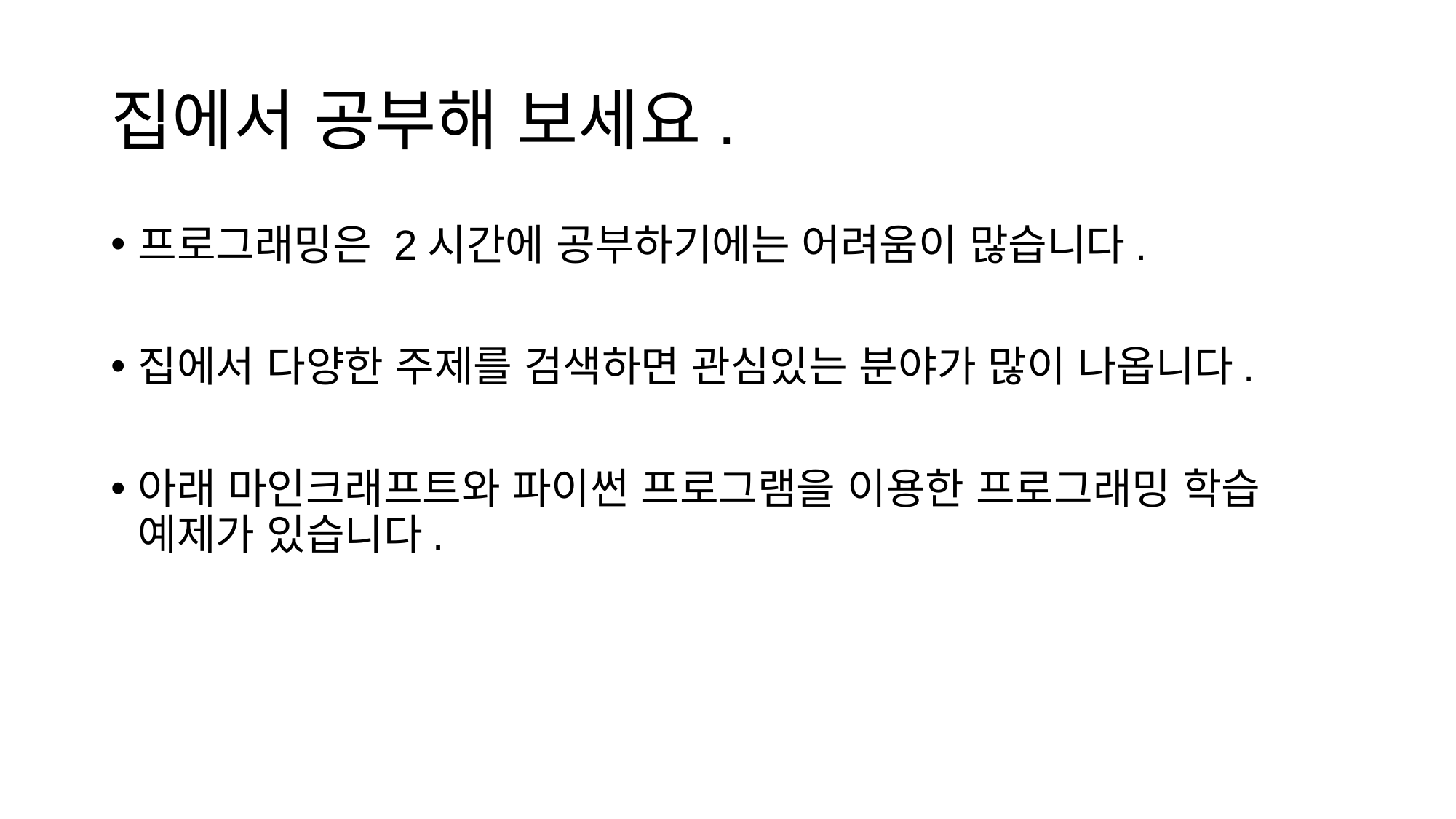

# 집에서 공부해 보세요.
프로그래밍은 2시간에 공부하기에는 어려움이 많습니다.

집에서 다양한 주제를 검색하면 관심있는 분야가 많이 나옵니다.

아래 마인크래프트와 파이썬 프로그램을 이용한 프로그래밍 학습 예제가 있습니다.